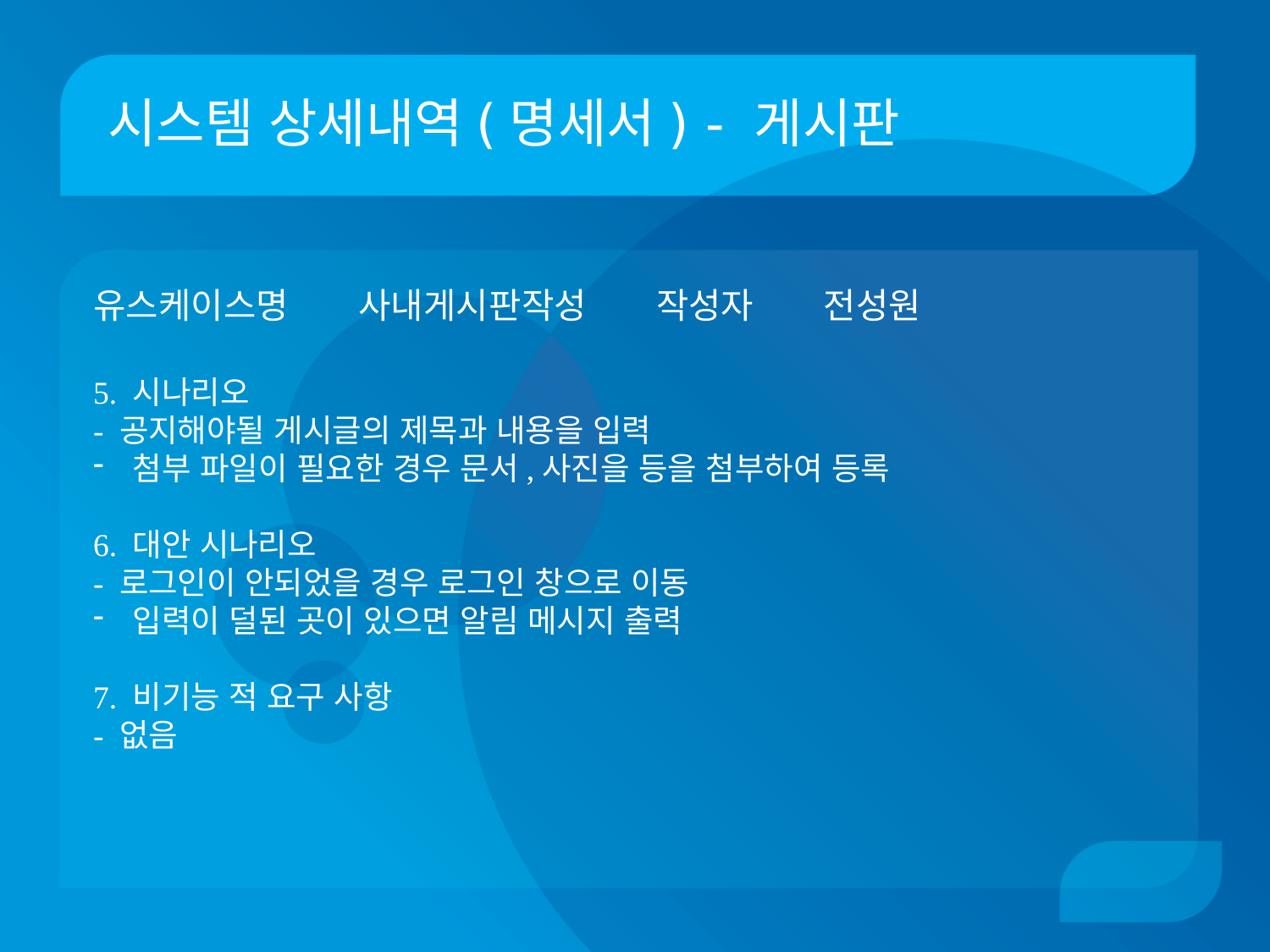

# 시스템 상세내역(명세서) - 게시판
유스케이스명       사내게시판작성       작성자       전성원
5. 시나리오
- 공지해야될 게시글의 제목과 내용을 입력
첨부 파일이 필요한 경우 문서,사진을 등을 첨부하여 등록

6. 대안 시나리오
- 로그인이 안되었을 경우 로그인 창으로 이동
입력이 덜된 곳이 있으면 알림 메시지 출력

7. 비기능 적 요구 사항
- 없음